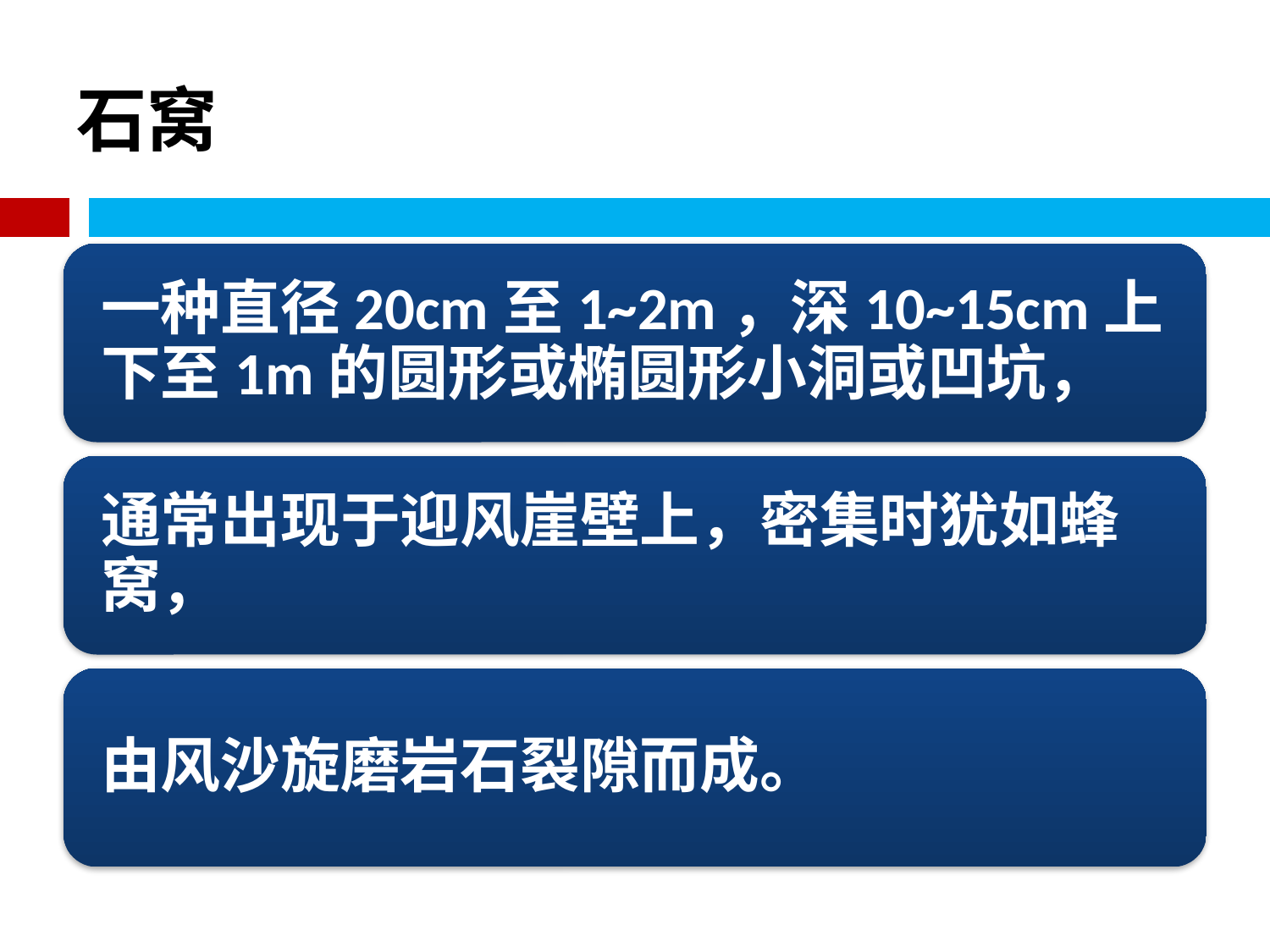

# 石窝
一种直径20cm至1~2m，深10~15cm上下至1m的圆形或椭圆形小洞或凹坑，
通常出现于迎风崖壁上，密集时犹如蜂窝，
由风沙旋磨岩石裂隙而成。